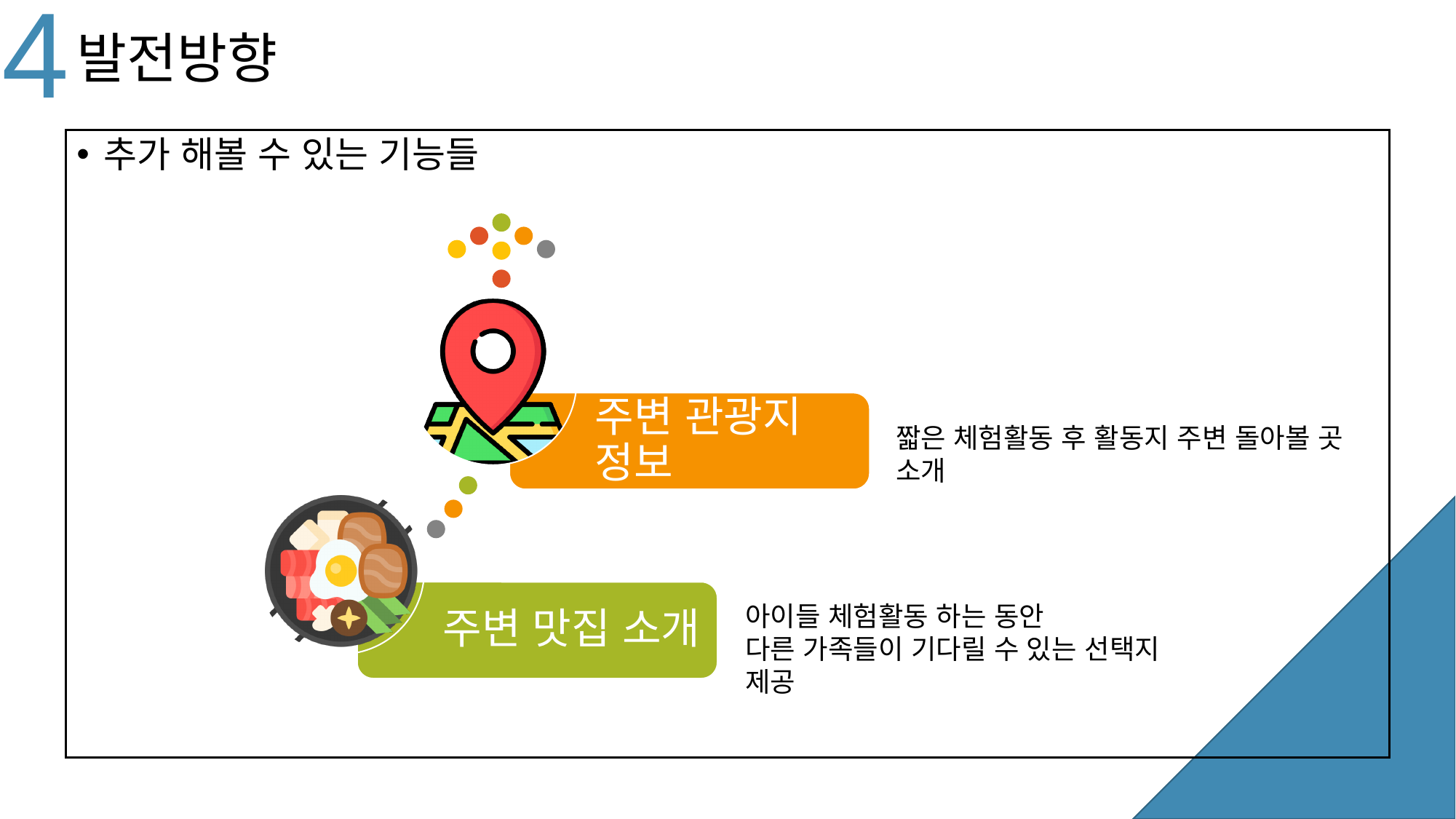

4
# 발전방향
추가 해볼 수 있는 기능들
주변 맛집 소개
주변 관광지 정보
짧은 체험활동 후 활동지 주변 돌아볼 곳 소개
아이들 체험활동 하는 동안
다른 가족들이 기다릴 수 있는 선택지 제공